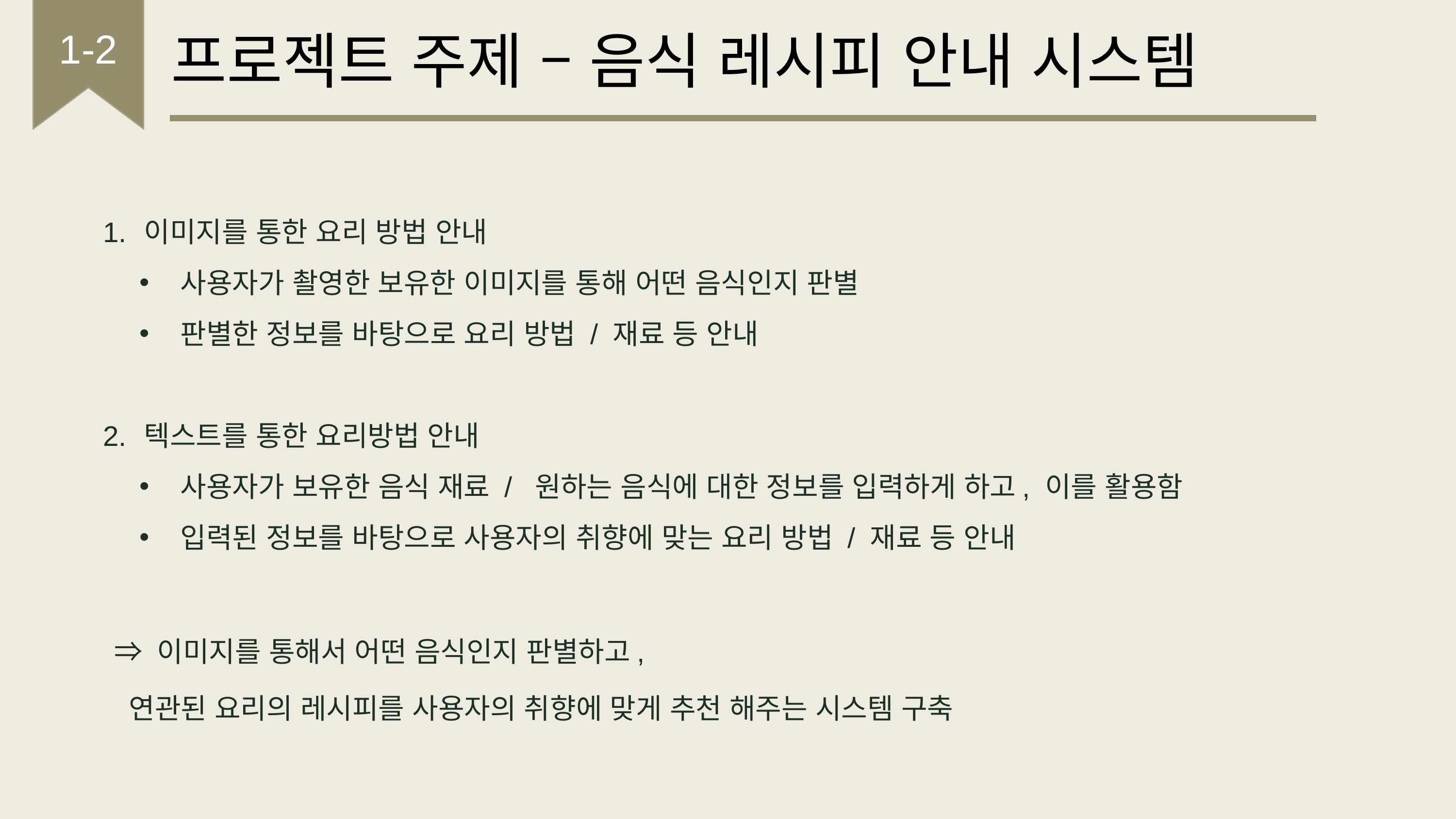

프로젝트 주제 – 음식 레시피 안내 시스템
1-2
이미지를 통한 요리 방법 안내
사용자가 촬영한 보유한 이미지를 통해 어떤 음식인지 판별
판별한 정보를 바탕으로 요리 방법 / 재료 등 안내

텍스트를 통한 요리방법 안내
사용자가 보유한 음식 재료 /  원하는 음식에 대한 정보를 입력하게 하고, 이를 활용함
입력된 정보를 바탕으로 사용자의 취향에 맞는 요리 방법 / 재료 등 안내

⇒ 이미지를 통해서 어떤 음식인지 판별하고,
 연관된 요리의 레시피를 사용자의 취향에 맞게 추천 해주는 시스템 구축